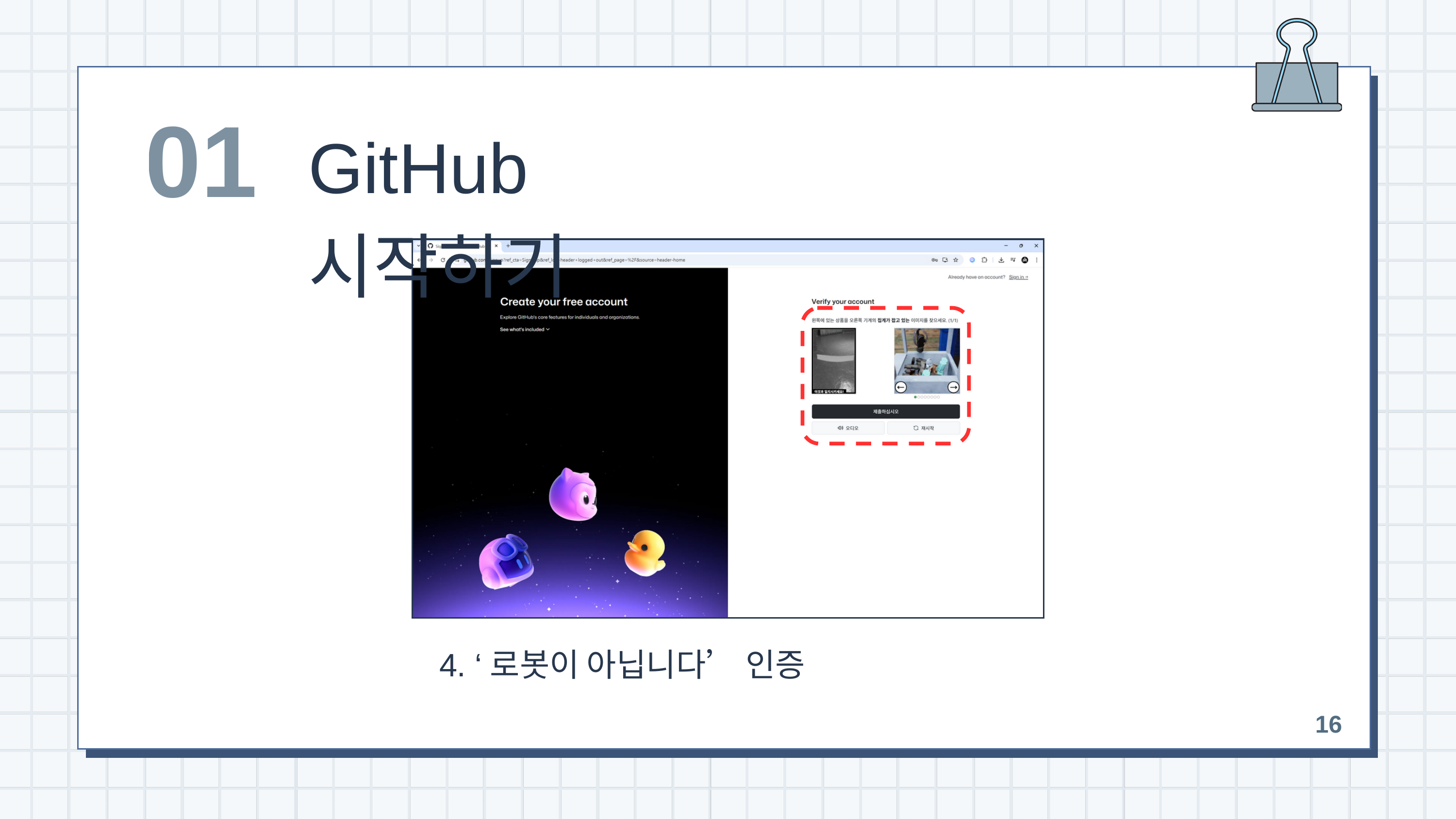

01
GitHub 시작하기

   4. ‘로봇이 아닙니다’ 인증
16